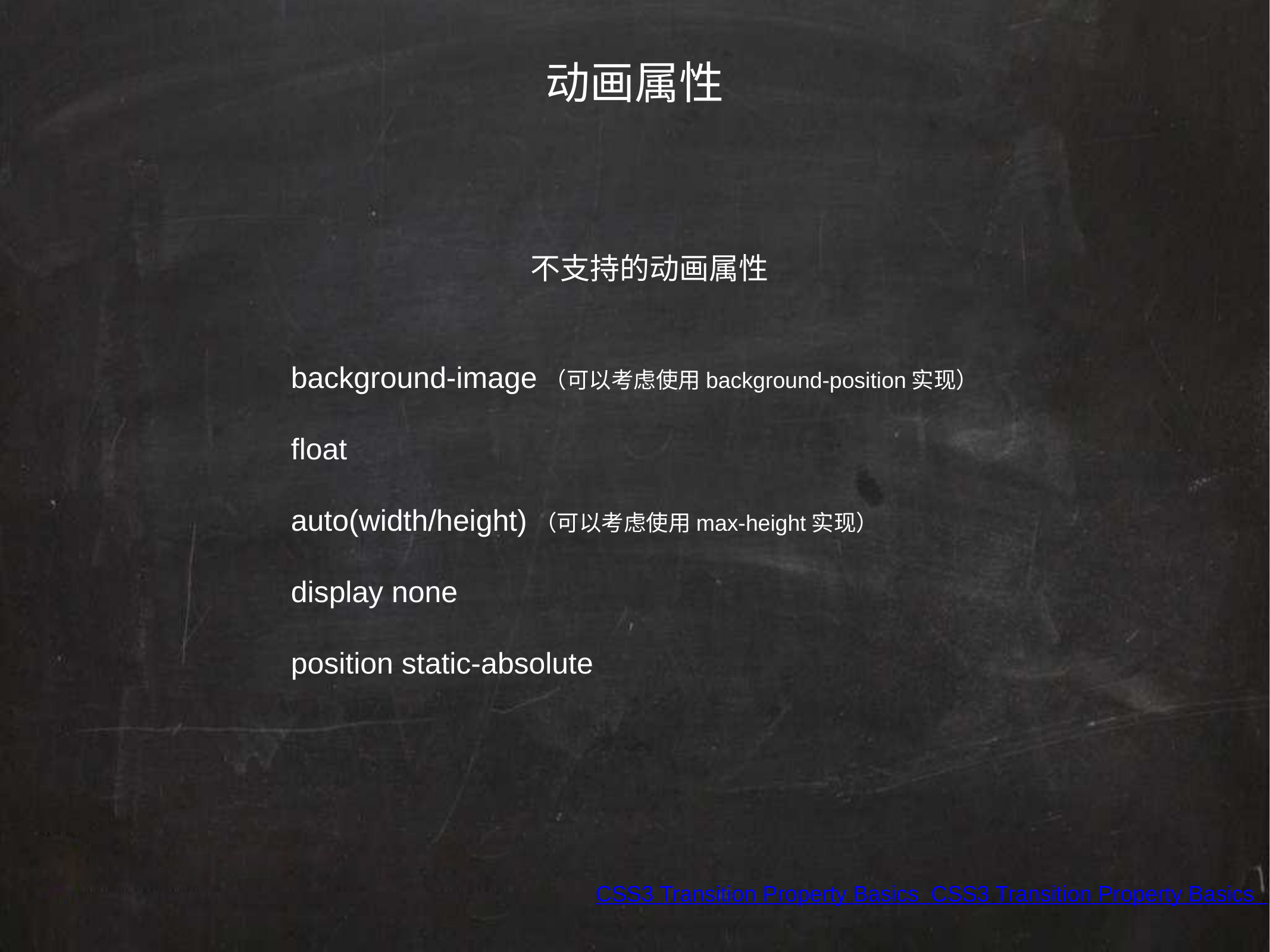

动画属性
不支持的动画属性
background-image（可以考虑使用background-position实现）

float

auto(width/height)（可以考虑使用max-height实现）

display none

position static-absolute
CSS3 Transition Property Basics  CSS3 Transition Property Basics